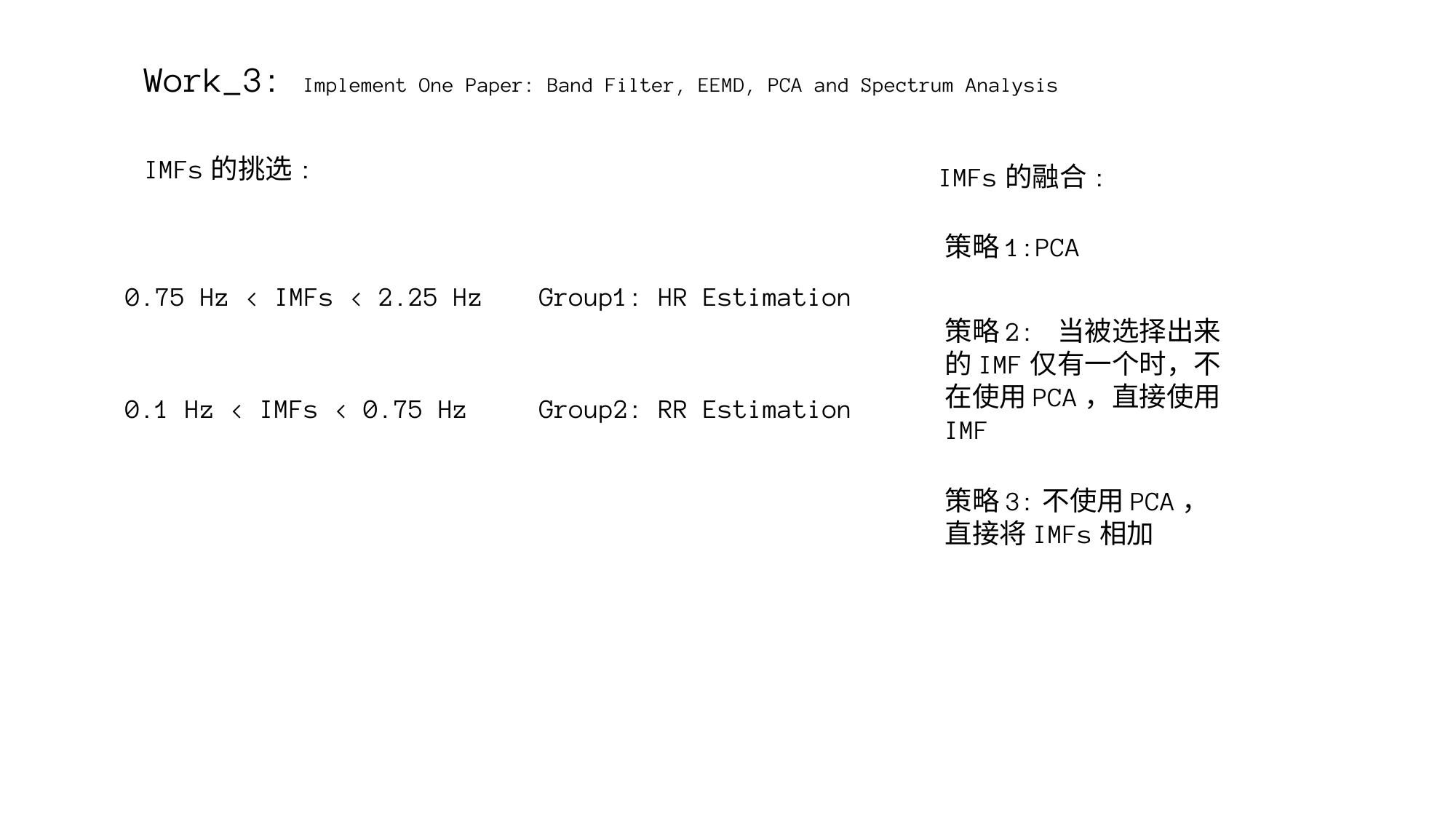

Work_3: Implement One Paper: Band Filter, EEMD, PCA and Spectrum Analysis
IMFs的挑选:
IMFs的融合:
策略1:PCA
0.75 Hz < IMFs < 2.25 Hz
Group1: HR Estimation
策略2: 当被选择出来的IMF仅有一个时，不在使用PCA，直接使用IMF
0.1 Hz < IMFs < 0.75 Hz
Group2: RR Estimation
策略3:不使用PCA，直接将IMFs相加